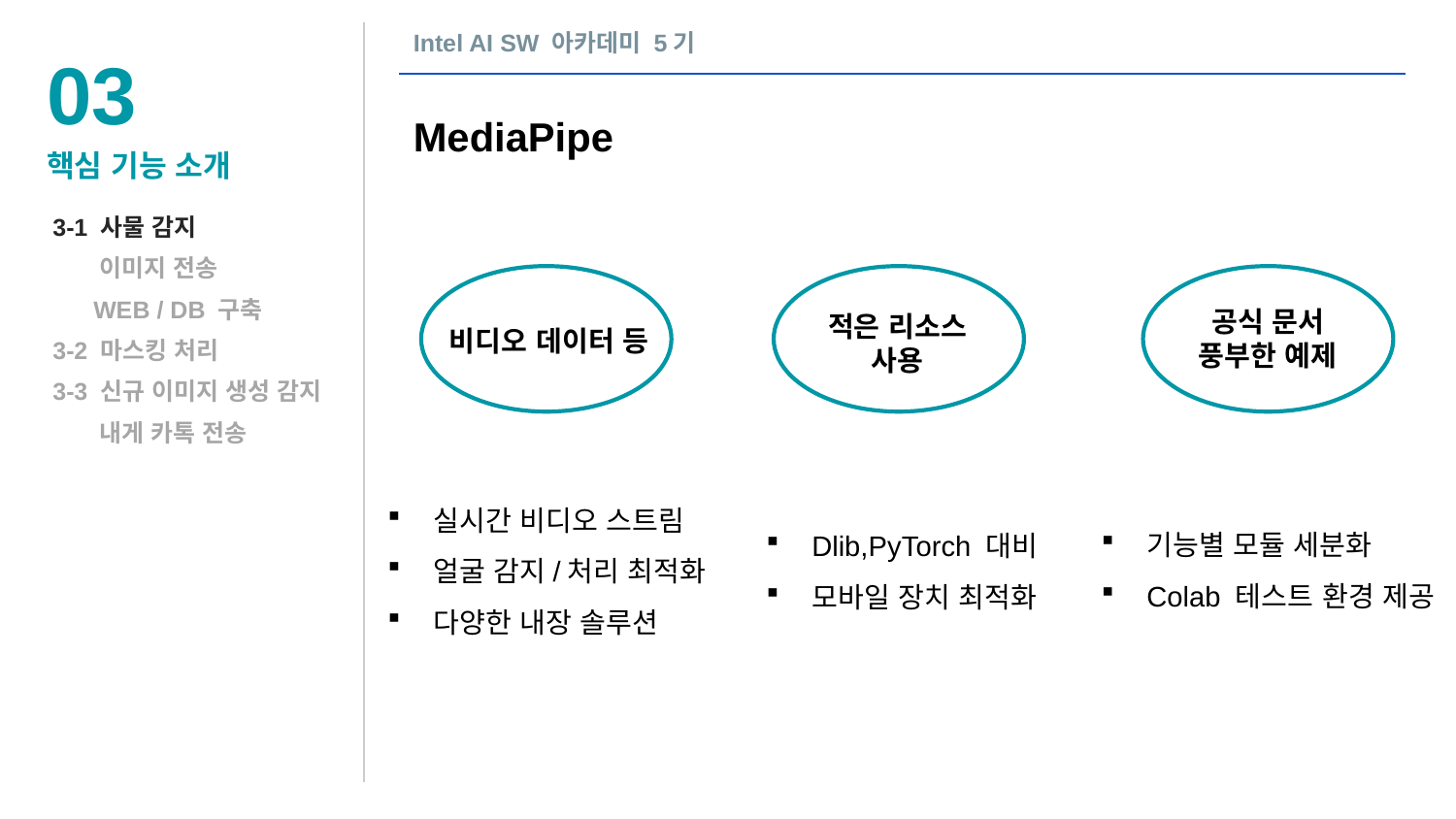

Intel AI SW 아카데미 5기
03
MediaPipe

핵심 기능 소개
3-1 사물 감지

      이미지 전송

      WEB / DB 구축

3-2 마스킹 처리

3-3 신규 이미지 생성 감지

      내게 카톡 전송

비디오 데이터 등

적은 리소스
사용

공식 문서
풍부한 예제
실시간 비디오 스트림
얼굴 감지/처리 최적화
다양한 내장 솔루션
기능별 모듈 세분화
Colab 테스트 환경 제공
Dlib,PyTorch 대비
모바일 장치 최적화